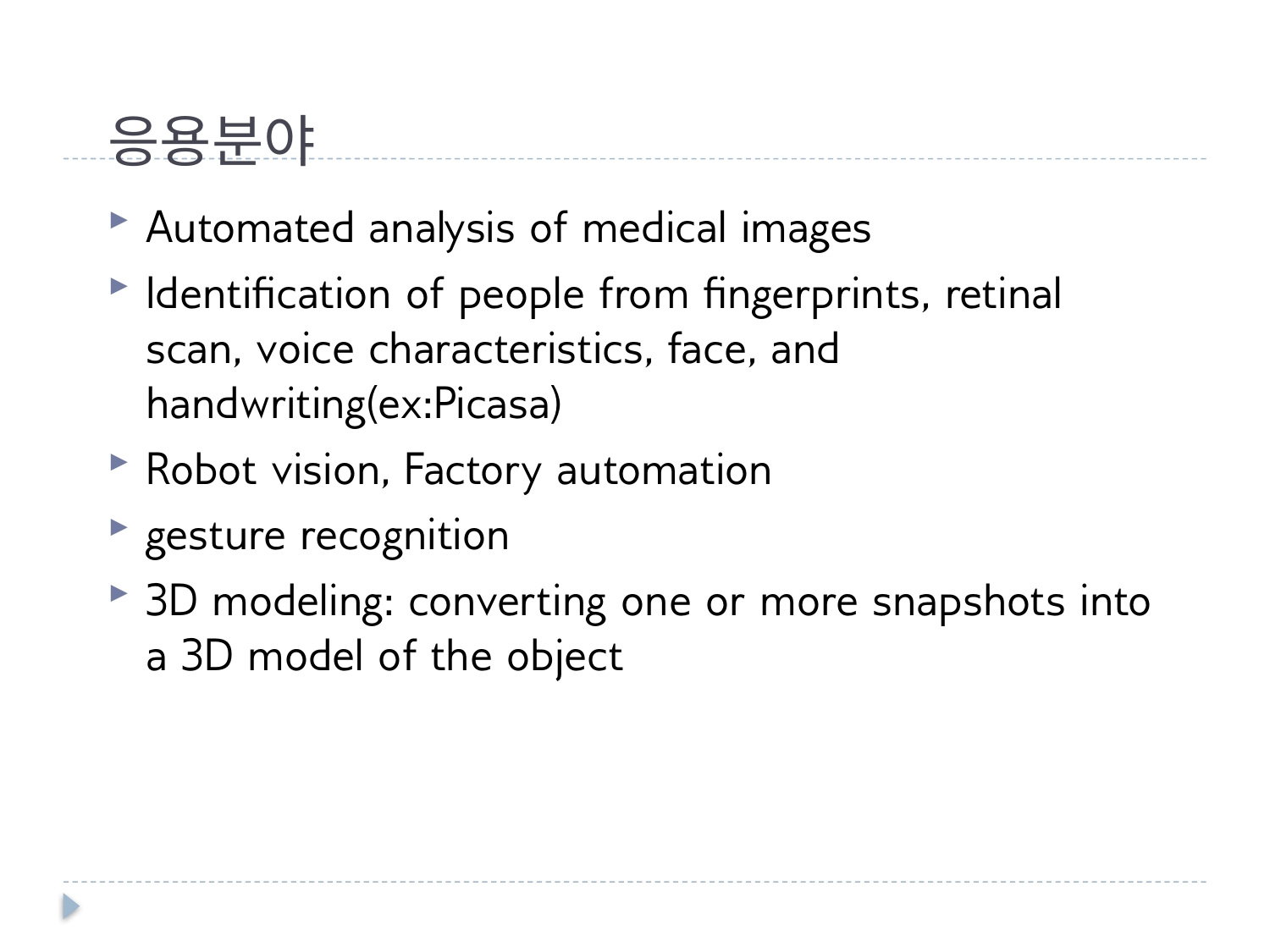

# 응용분야
Automated analysis of medical images
Identification of people from fingerprints, retinal scan, voice characteristics, face, and handwriting(ex:Picasa)
Robot vision, Factory automation
gesture recognition
3D modeling: converting one or more snapshots into a 3D model of the object